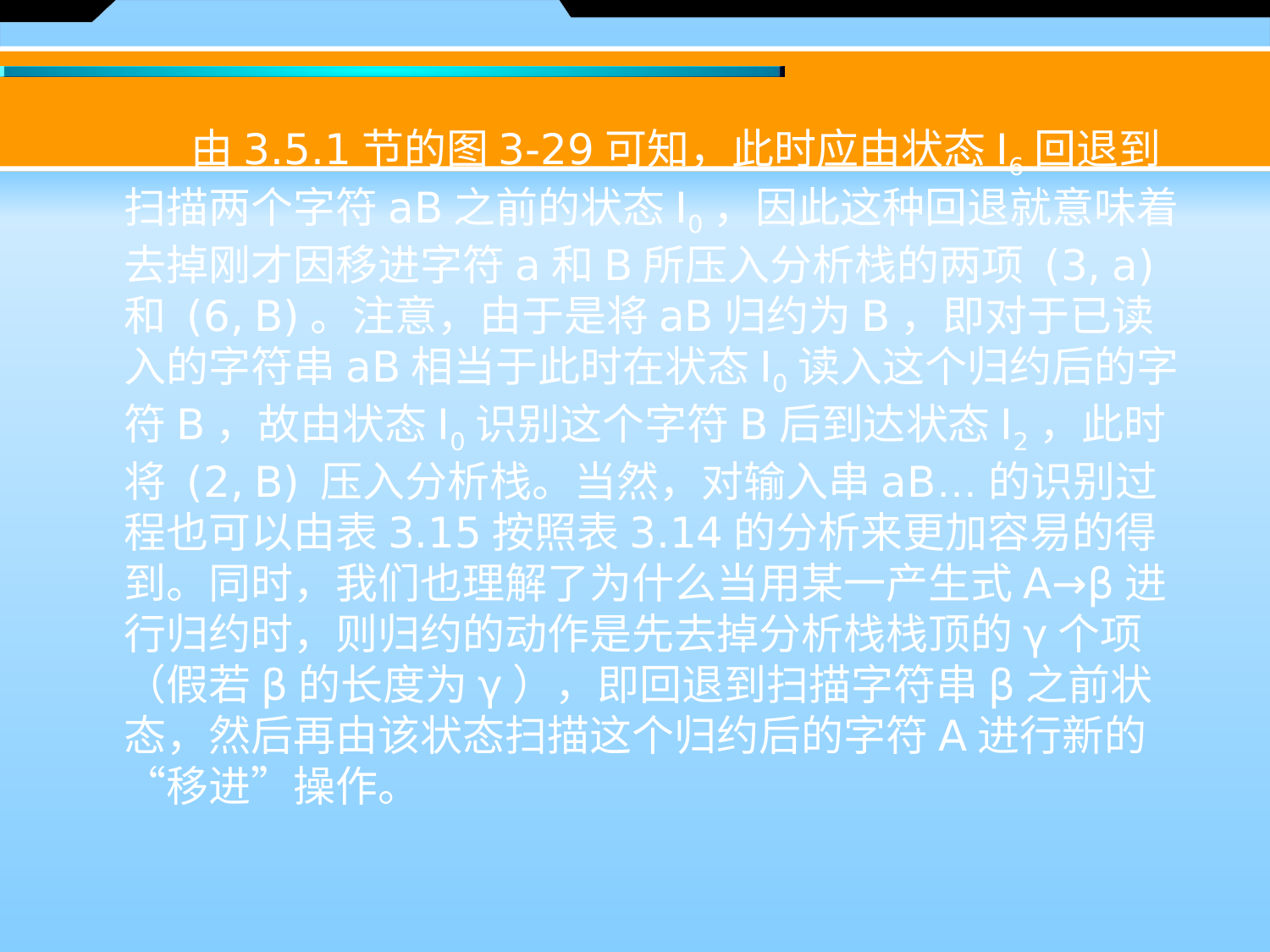

由3.5.1节的图3-29可知，此时应由状态I6回退到扫描两个字符aB之前的状态I0，因此这种回退就意味着去掉刚才因移进字符a和B所压入分析栈的两项 (3, a) 和 (6, B)。注意，由于是将aB归约为B，即对于已读入的字符串aB相当于此时在状态I0读入这个归约后的字符B，故由状态I0识别这个字符B后到达状态I2，此时将 (2, B) 压入分析栈。当然，对输入串aB…的识别过程也可以由表3.15按照表3.14的分析来更加容易的得到。同时，我们也理解了为什么当用某一产生式A→β进行归约时，则归约的动作是先去掉分析栈栈顶的γ个项（假若β的长度为γ），即回退到扫描字符串β之前状态，然后再由该状态扫描这个归约后的字符A进行新的“移进”操作。